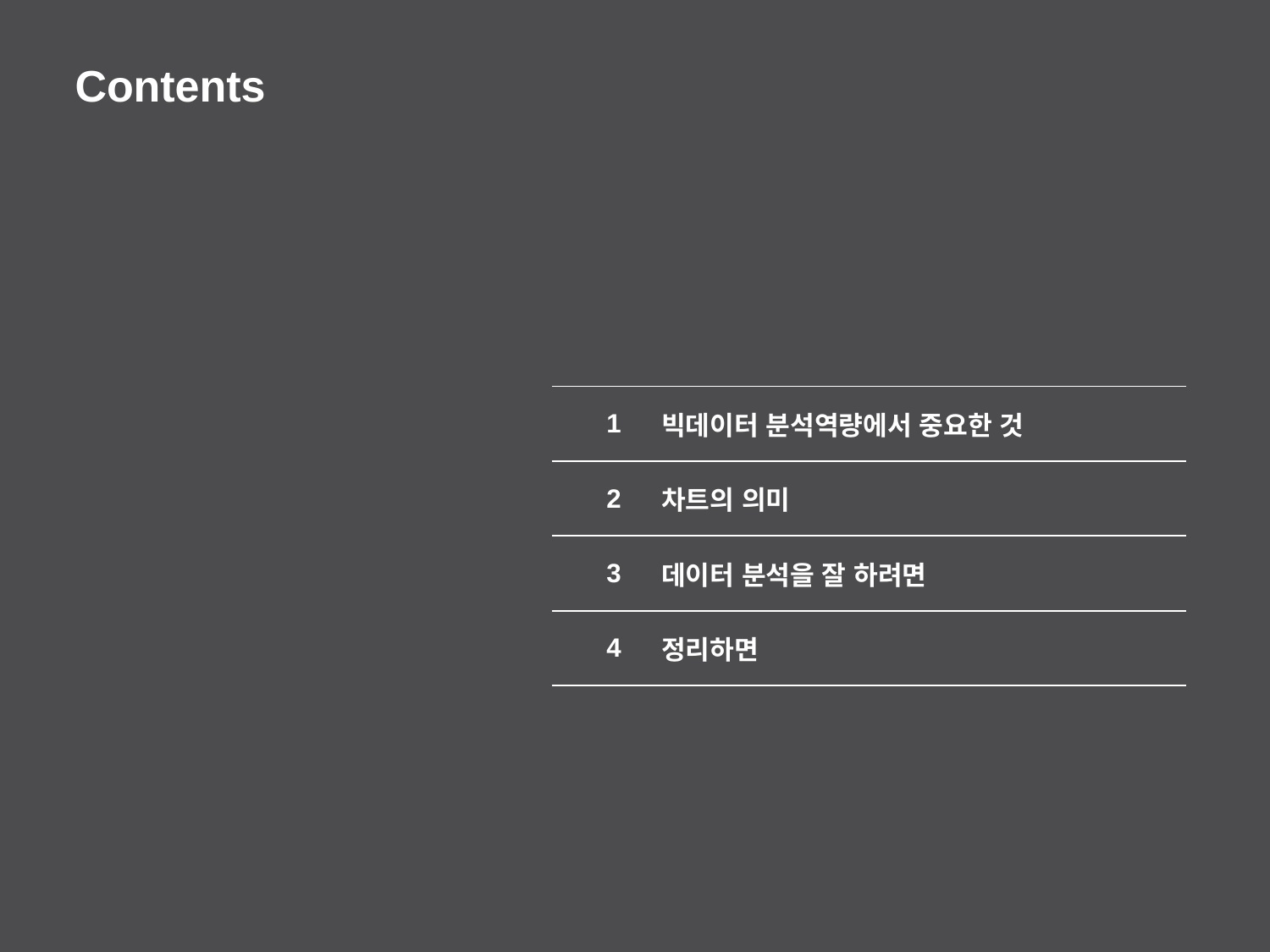

# Contents
| 1 | 빅데이터 분석역량에서 중요한 것 |
| --- | --- |
| 2 | 차트의 의미 |
| 3 | 데이터 분석을 잘 하려면 |
| 4 | 정리하면 |